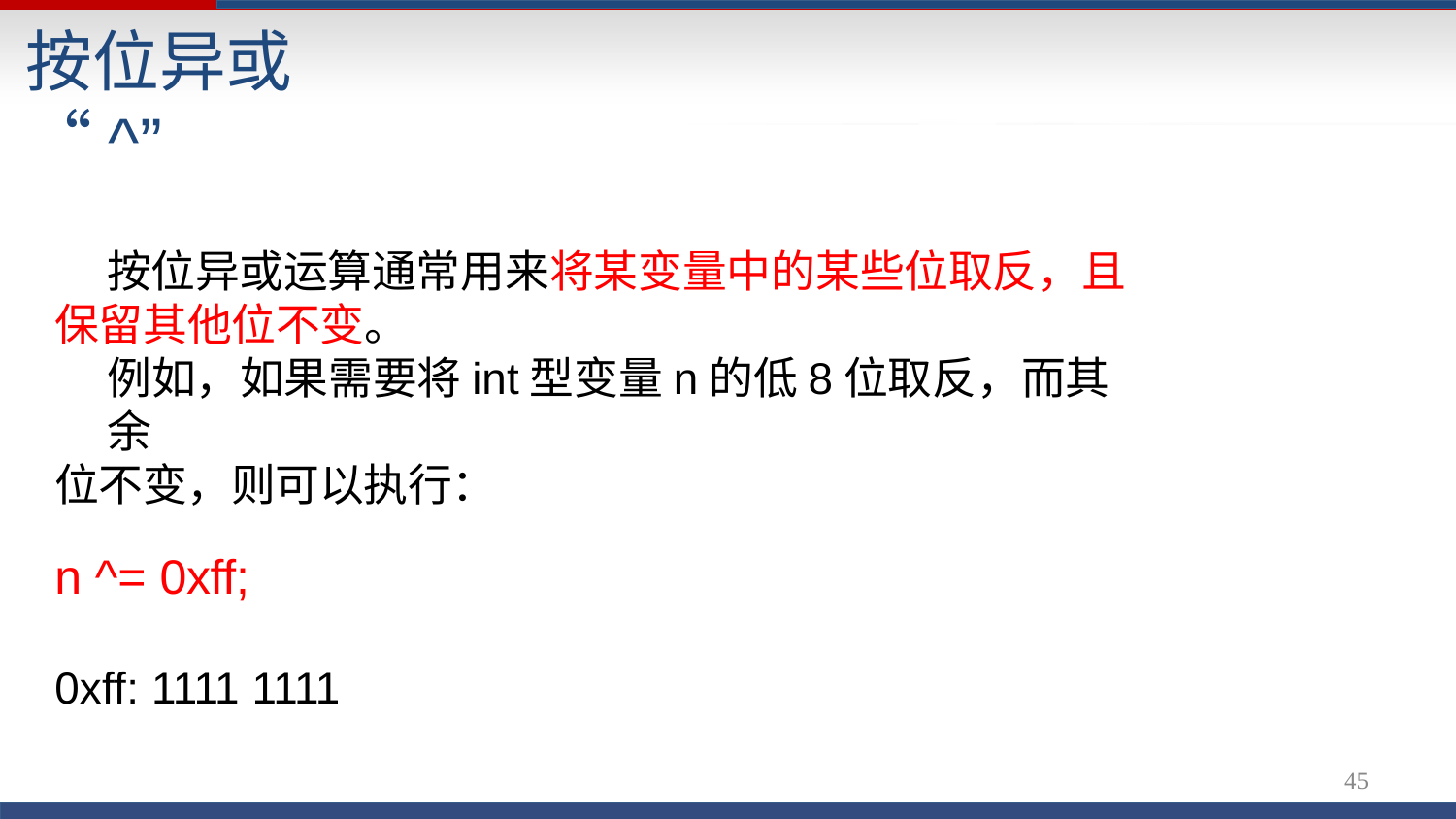

# 按位异或 “^”
按位异或运算通常用来将某变量中的某些位取反，且
保留其他位不变。
例如，如果需要将int型变量n的低8位取反，而其余
位不变，则可以执行：

n ^= 0xff;

0xff: 1111 1111
45